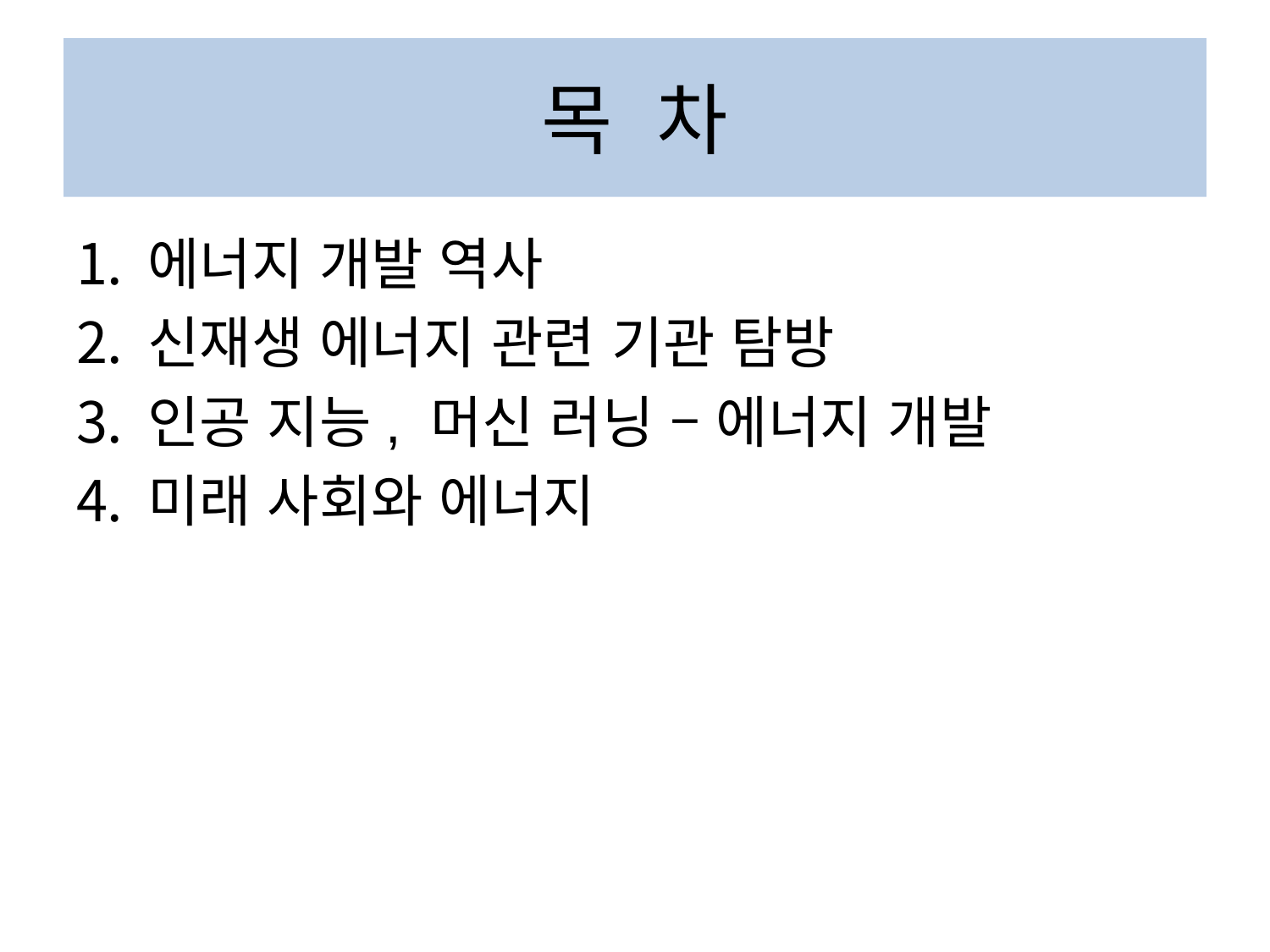

# 목  차
에너지 개발 역사
신재생 에너지 관련 기관 탐방
인공 지능, 머신 러닝 – 에너지 개발
미래 사회와 에너지